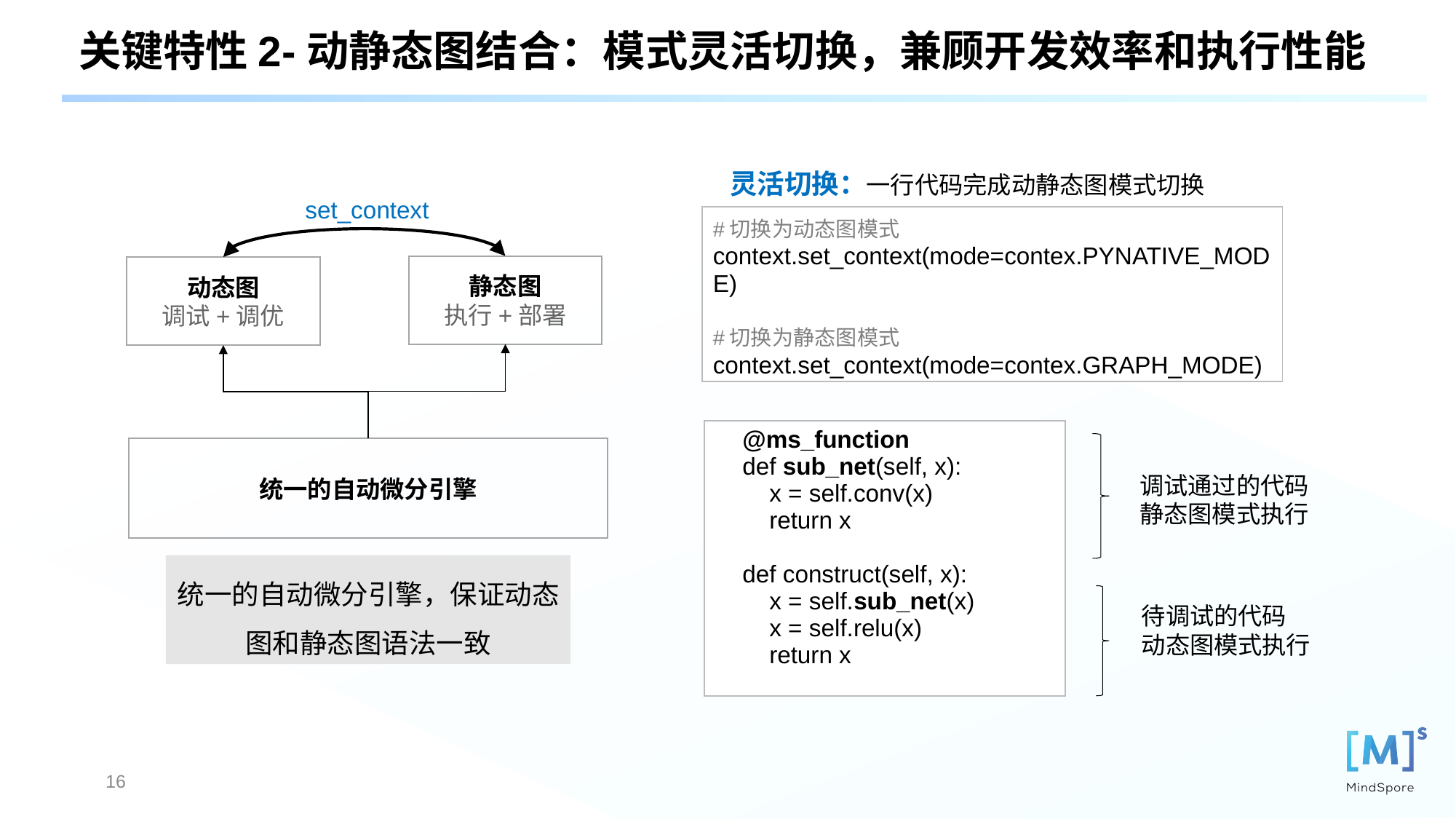

关键特性2-动静态图结合：模式灵活切换，兼顾开发效率和执行性能
灵活切换：一行代码完成动静态图模式切换
set_context
静态图
执行+部署
动态图
调试+调优
统一的自动微分引擎
| #切换为动态图模式 context.set\_context(mode=contex.PYNATIVE\_MODE) #切换为静态图模式 context.set\_context(mode=contex.GRAPH\_MODE) |
| --- |
| @ms\_function def sub\_net(self, x): x = self.conv(x) return x def construct(self, x): x = self.sub\_net(x) x = self.relu(x) return x |
| --- |

调试通过的代码
静态图模式执行
统一的自动微分引擎，保证动态图和静态图语法一致

待调试的代码
动态图模式执行
16